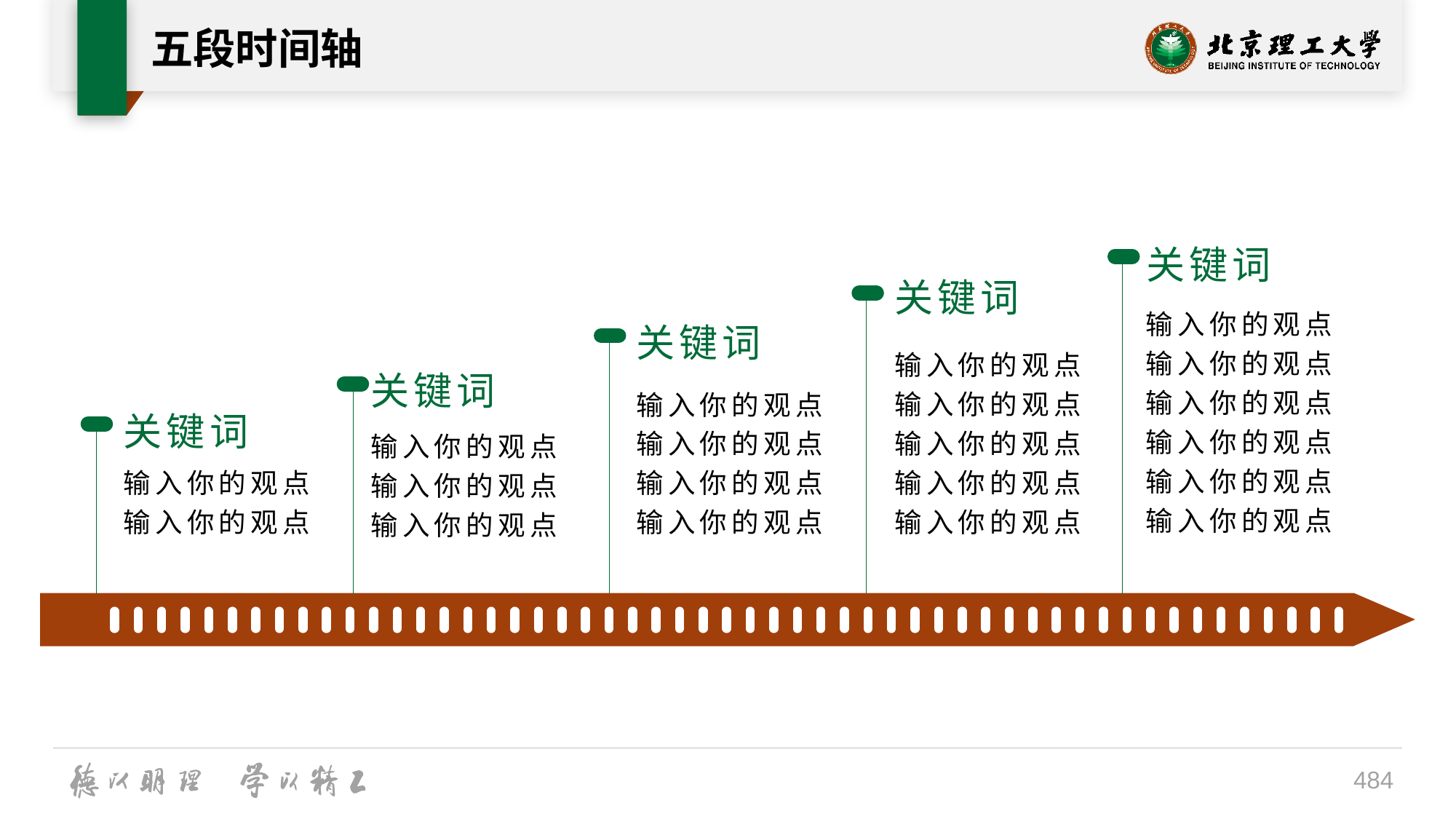

# 五段时间轴
关键词
关键词
输入你的观点
输入你的观点
输入你的观点
输入你的观点
输入你的观点
输入你的观点
关键词
输入你的观点
输入你的观点
输入你的观点
输入你的观点
输入你的观点

关键词
输入你的观点
输入你的观点
输入你的观点
输入你的观点
关键词
输入你的观点
输入你的观点
输入你的观点
输入你的观点
输入你的观点